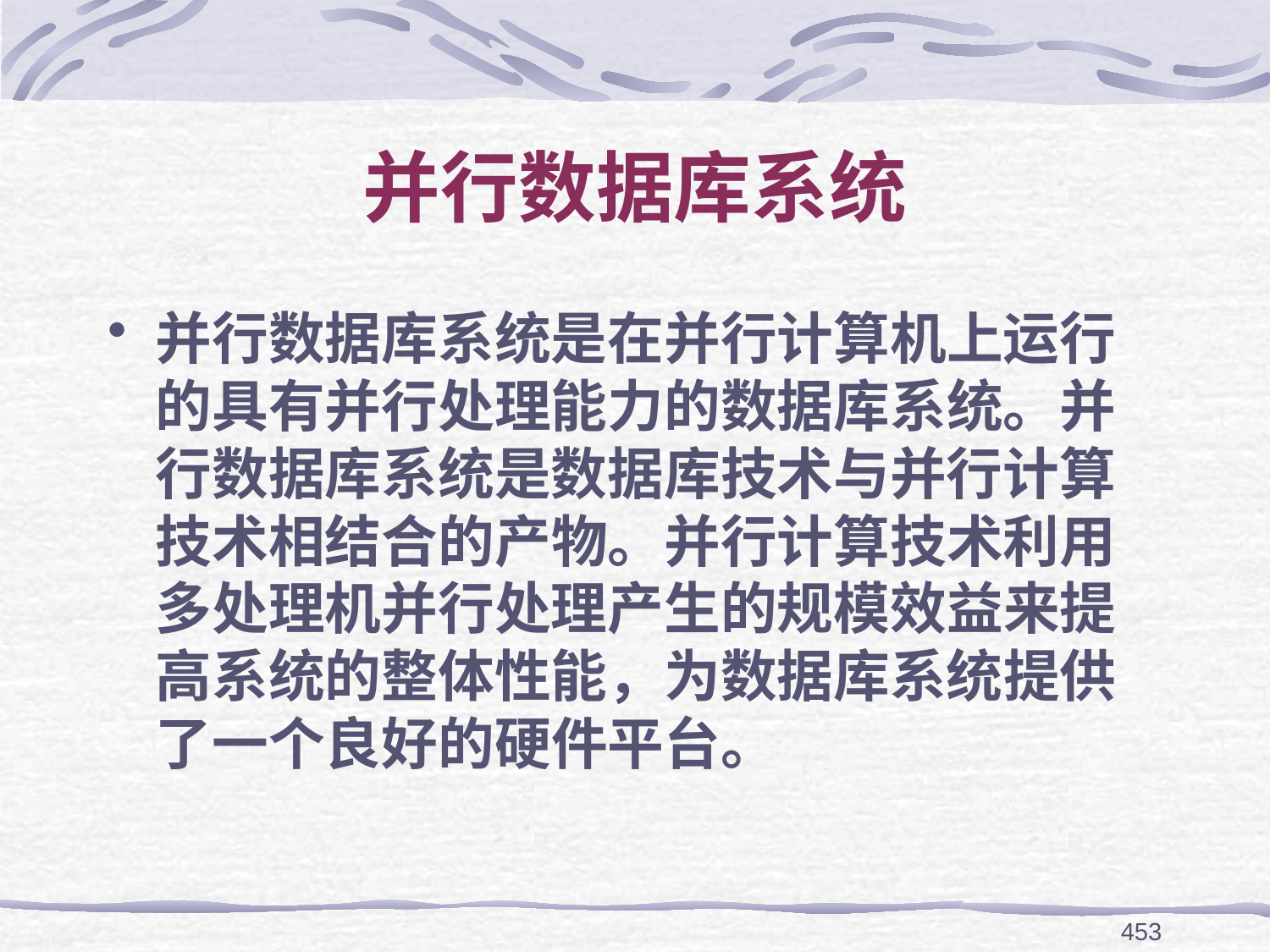

# 并行数据库系统
并行数据库系统是在并行计算机上运行的具有并行处理能力的数据库系统。并行数据库系统是数据库技术与并行计算技术相结合的产物。并行计算技术利用多处理机并行处理产生的规模效益来提高系统的整体性能，为数据库系统提供了一个良好的硬件平台。
453